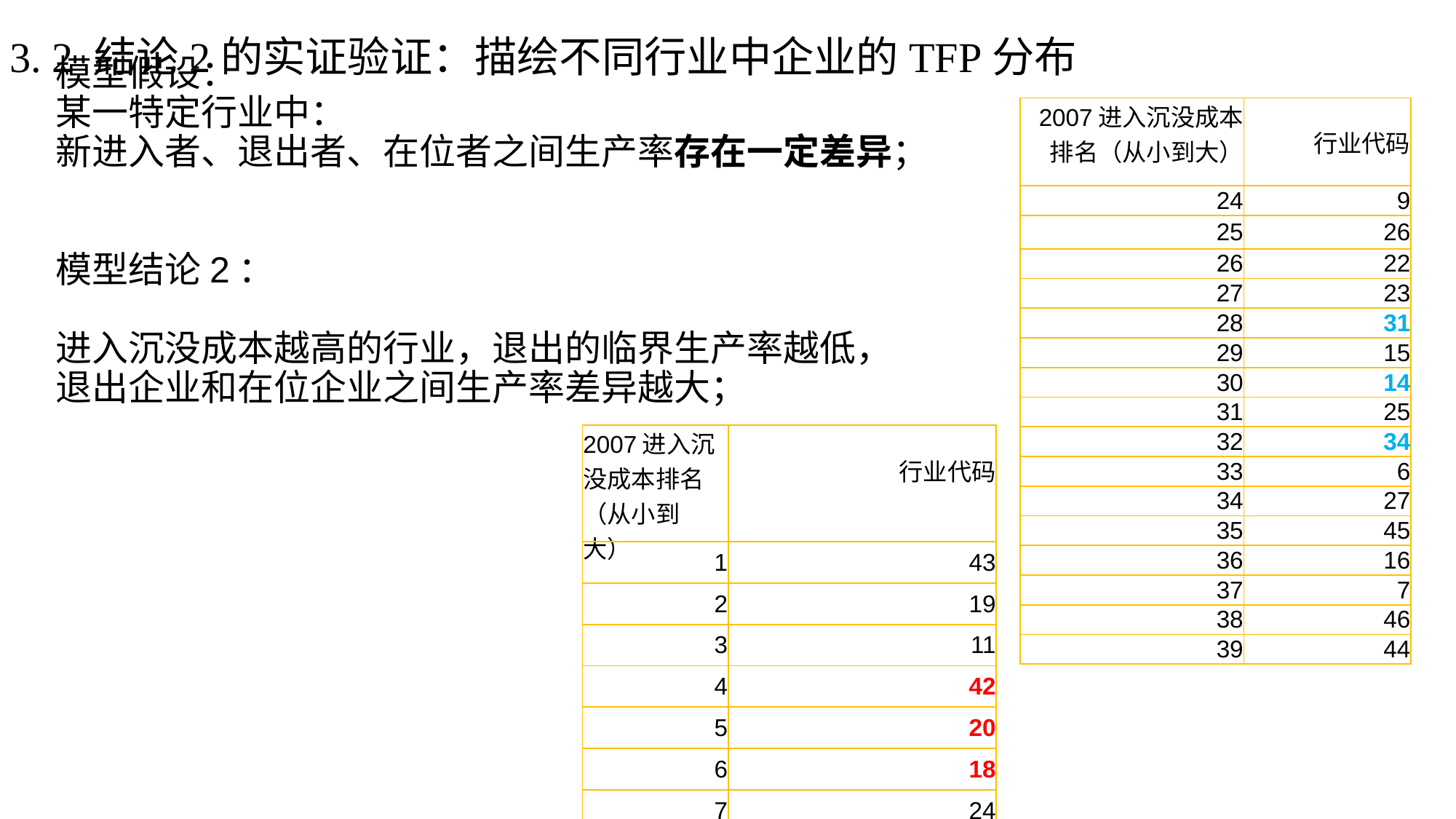

3. 2 结论2的实证验证：描绘不同行业中企业的TFP分布
# 模型假设： 某一特定行业中： 新进入者、退出者、在位者之间生产率存在一定差异； 模型结论2： 进入沉没成本越高的行业，退出的临界生产率越低， 退出企业和在位企业之间生产率差异越大；
| 2007进入沉没成本排名（从小到大） | 行业代码 |
| --- | --- |
| 24 | 9 |
| 25 | 26 |
| 26 | 22 |
| 27 | 23 |
| 28 | 31 |
| 29 | 15 |
| 30 | 14 |
| 31 | 25 |
| 32 | 34 |
| 33 | 6 |
| 34 | 27 |
| 35 | 45 |
| 36 | 16 |
| 37 | 7 |
| 38 | 46 |
| 39 | 44 |
| 2007进入沉没成本排名（从小到大） | 行业代码 |
| --- | --- |
| 1 | 43 |
| 2 | 19 |
| 3 | 11 |
| 4 | 42 |
| 5 | 20 |
| 6 | 18 |
| 7 | 24 |